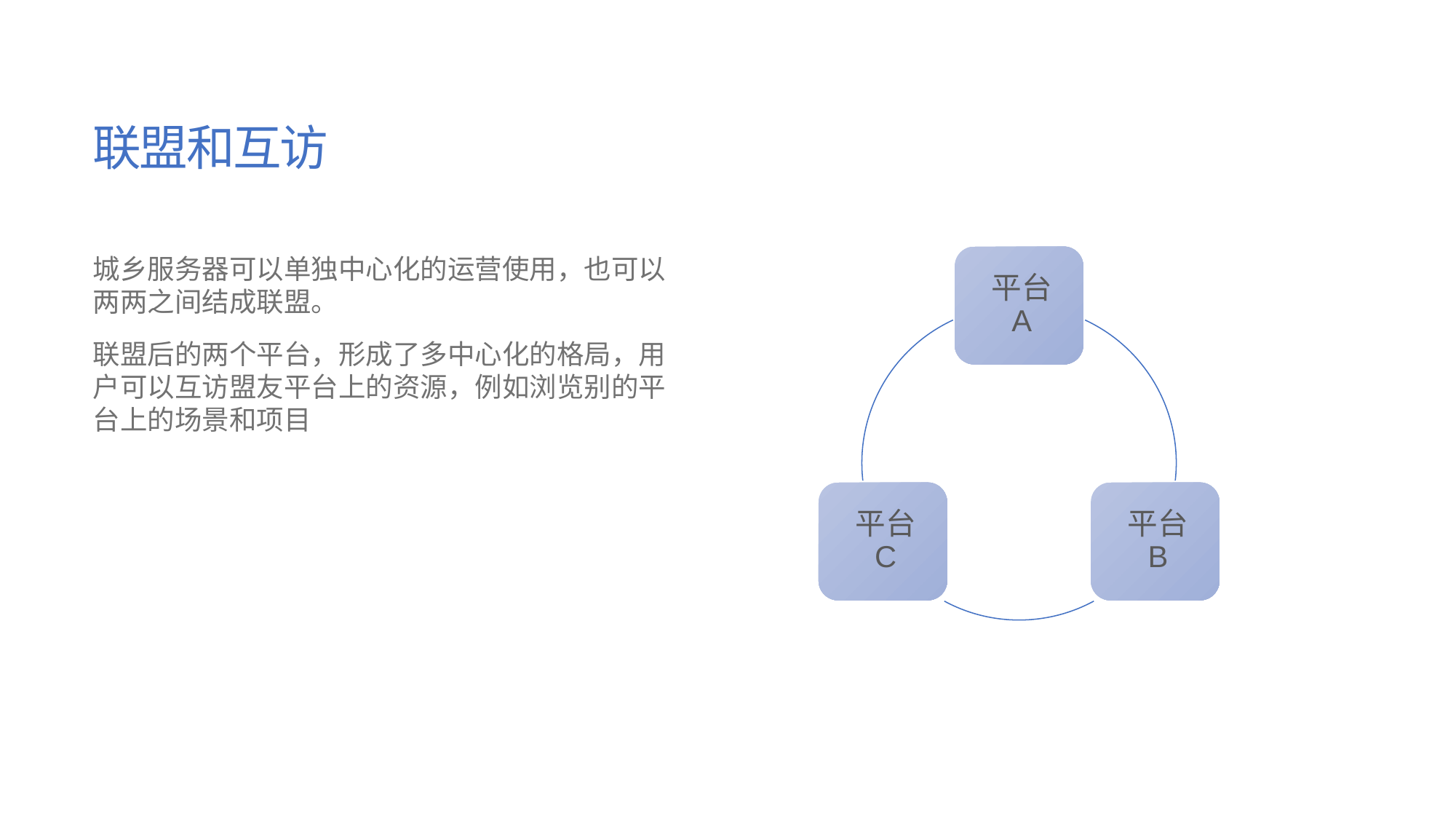

# 联盟和互访
城乡服务器可以单独中心化的运营使用，也可以两两之间结成联盟。
联盟后的两个平台，形成了多中心化的格局，用户可以互访盟友平台上的资源，例如浏览别的平台上的场景和项目
平台 A
平台 B
平台 C